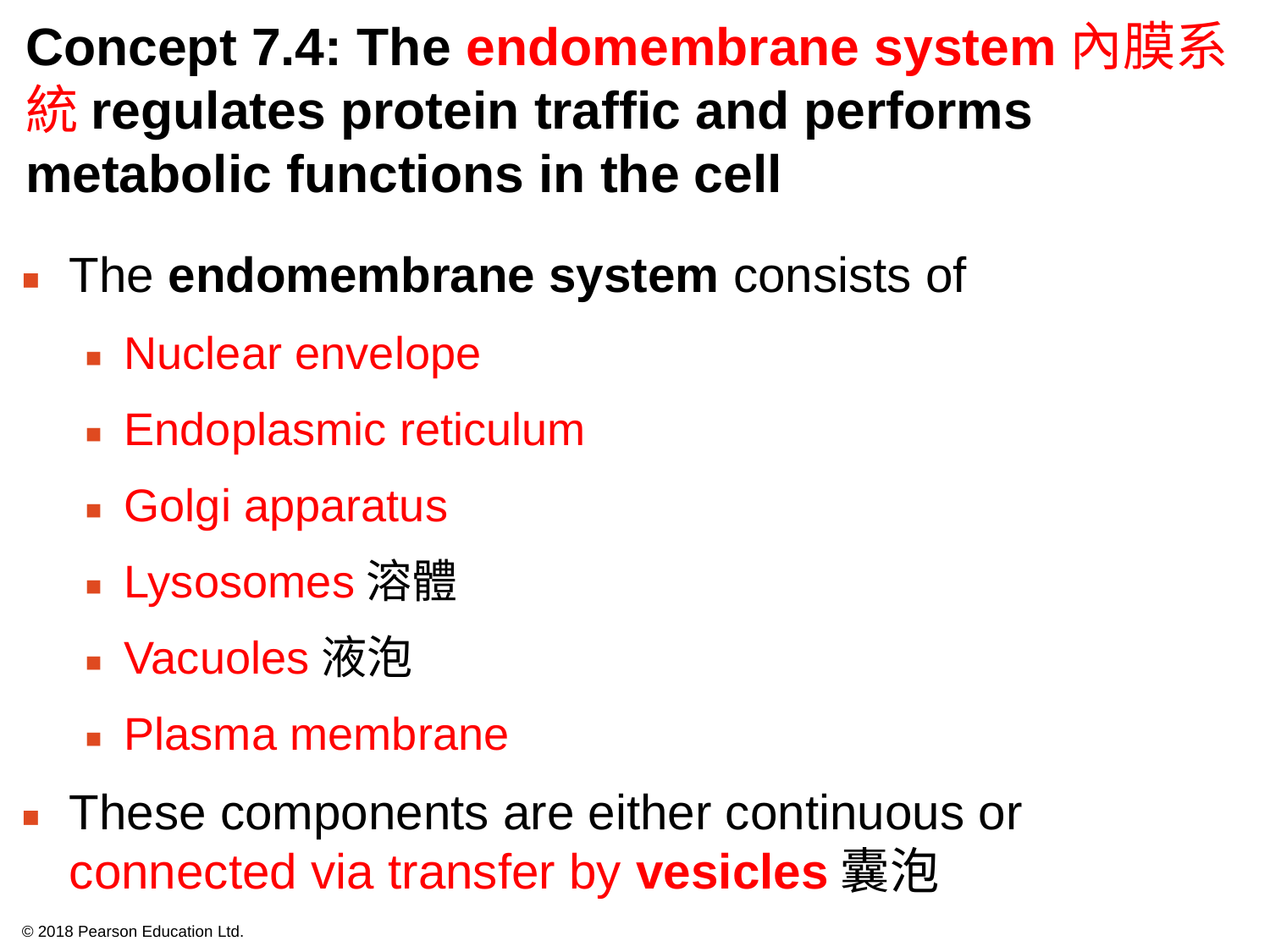

# Concept 7.4: The endomembrane system內膜系統regulates protein traffic and performs metabolic functions in the cell
The endomembrane system consists of
Nuclear envelope
Endoplasmic reticulum
Golgi apparatus
Lysosomes溶體
Vacuoles液泡
Plasma membrane
These components are either continuous or connected via transfer by vesicles囊泡
© 2018 Pearson Education Ltd.